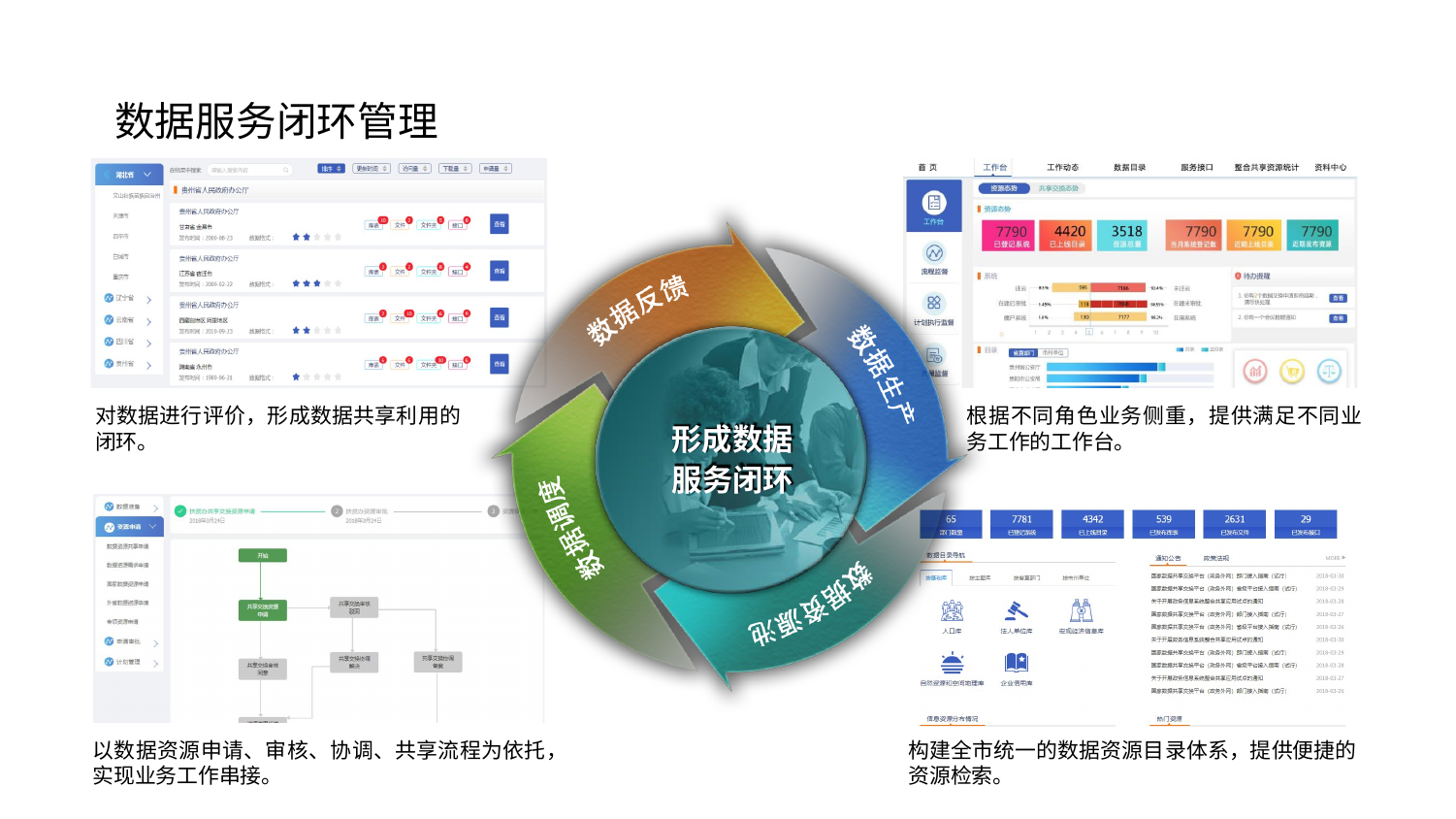

# 数据服务闭环管理

对数据进行评价，形成数据共享利用的闭环。
根据不同角色业务侧重，提供满足不同业务工作的工作台。

形成数据
服务闭环

以数据资源申请、审核、协调、共享流程为依托，实现业务工作串接。
构建全市统一的数据资源目录体系，提供便捷的资源检索。